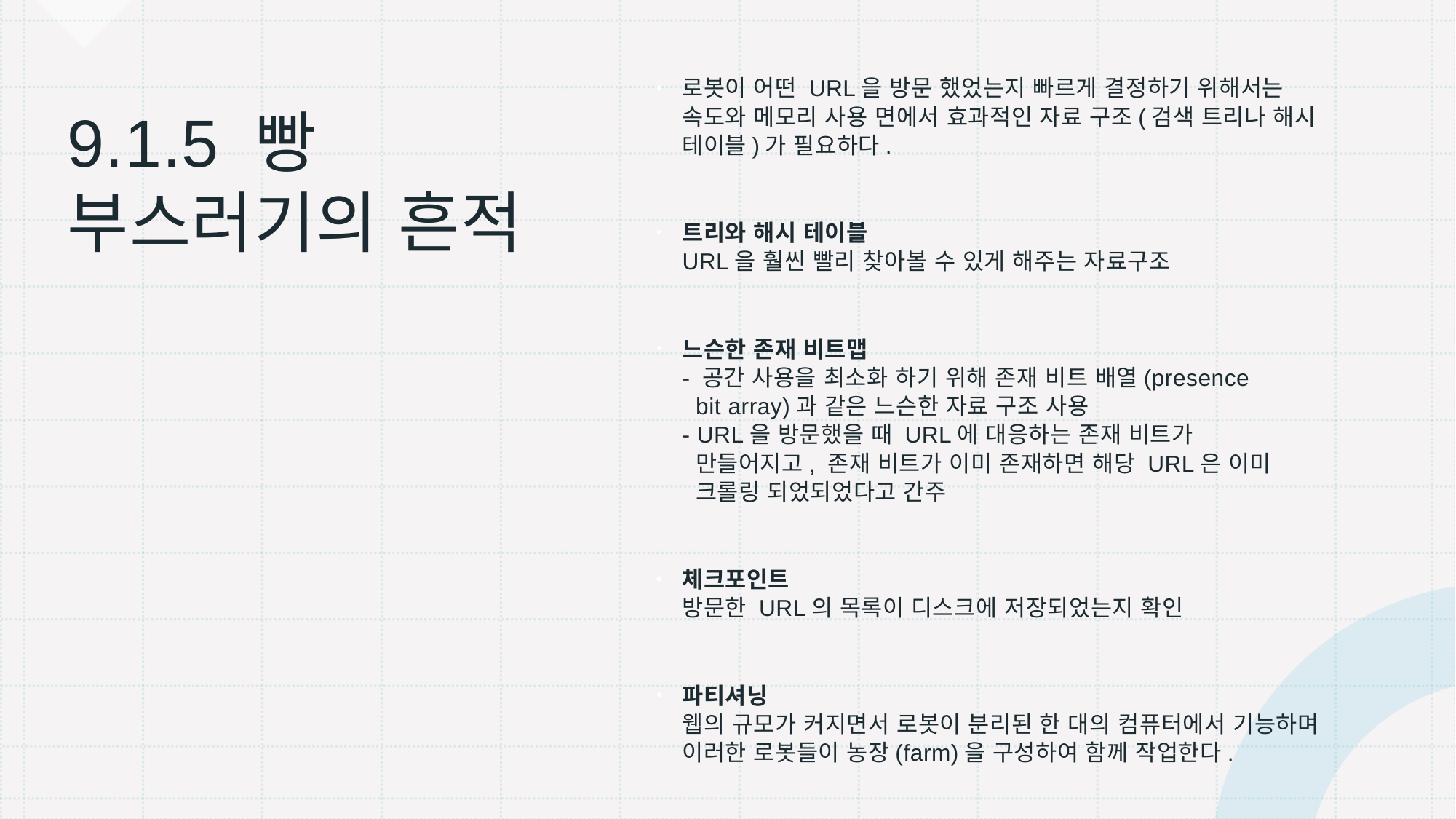

로봇이 어떤 URL을 방문 했었는지 빠르게 결정하기 위해서는 속도와 메모리 사용 면에서 효과적인 자료 구조(검색 트리나 해시 테이블)가 필요하다.

트리와 해시 테이블
URL을 훨씬 빨리 찾아볼 수 있게 해주는 자료구조

느슨한 존재 비트맵
- 공간 사용을 최소화 하기 위해 존재 비트 배열(presence
  bit array)과 같은 느슨한 자료 구조 사용
- URL을 방문했을 때 URL에 대응하는 존재 비트가
  만들어지고, 존재 비트가 이미 존재하면 해당 URL은 이미
  크롤링 되었되었다고 간주

체크포인트
방문한 URL의 목록이 디스크에 저장되었는지 확인

파티셔닝
웹의 규모가 커지면서 로봇이 분리된 한 대의 컴퓨터에서 기능하며 이러한 로봇들이 농장(farm)을 구성하여 함께 작업한다.
# 9.1.5 빵 부스러기의 흔적